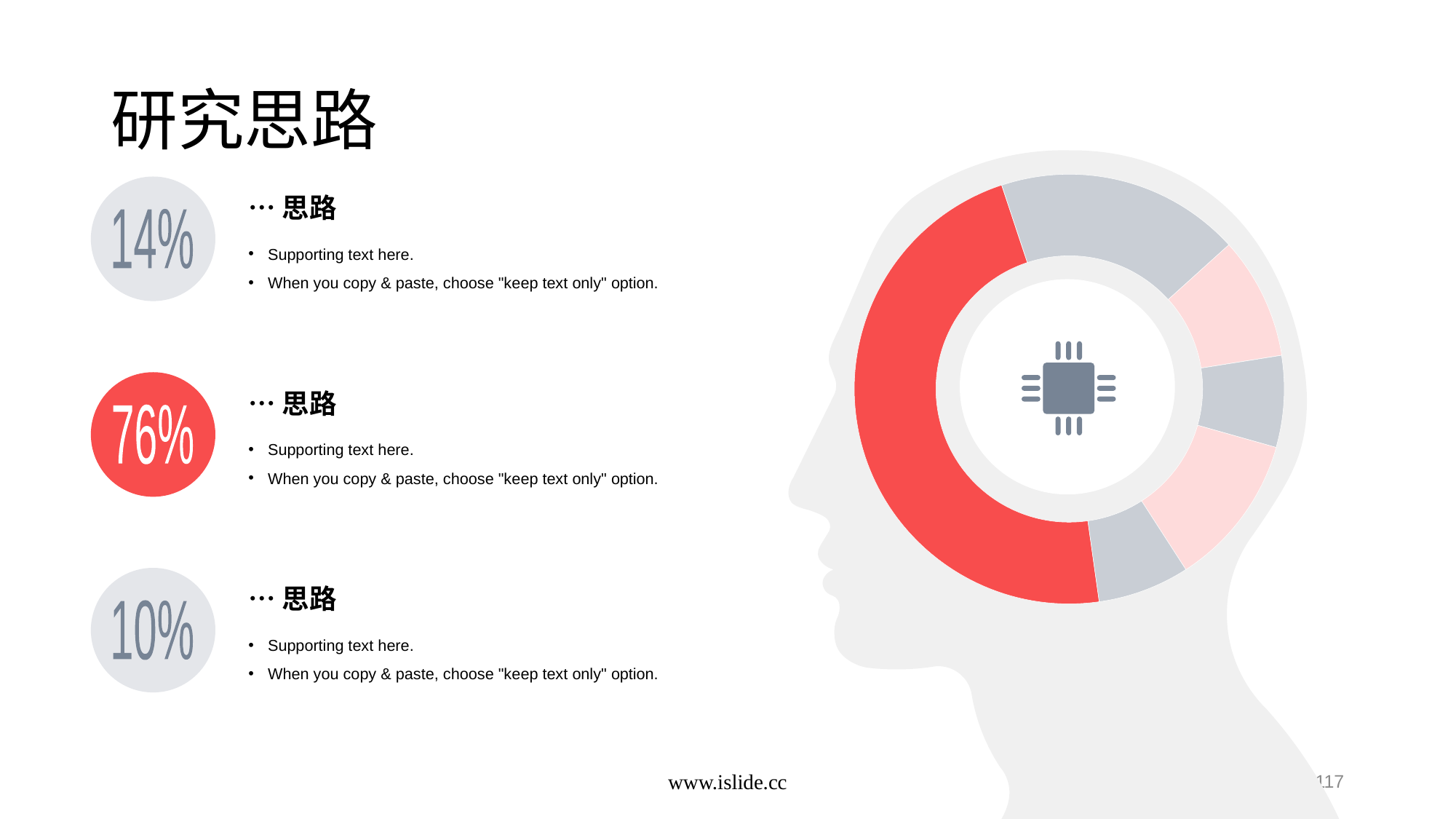

# 研究思路

…思路
14%
Supporting text here.
When you copy & paste, choose "keep text only" option.

…思路
76%
Supporting text here.
When you copy & paste, choose "keep text only" option.

…思路
10%
Supporting text here.
When you copy & paste, choose "keep text only" option.
www.islide.cc
117